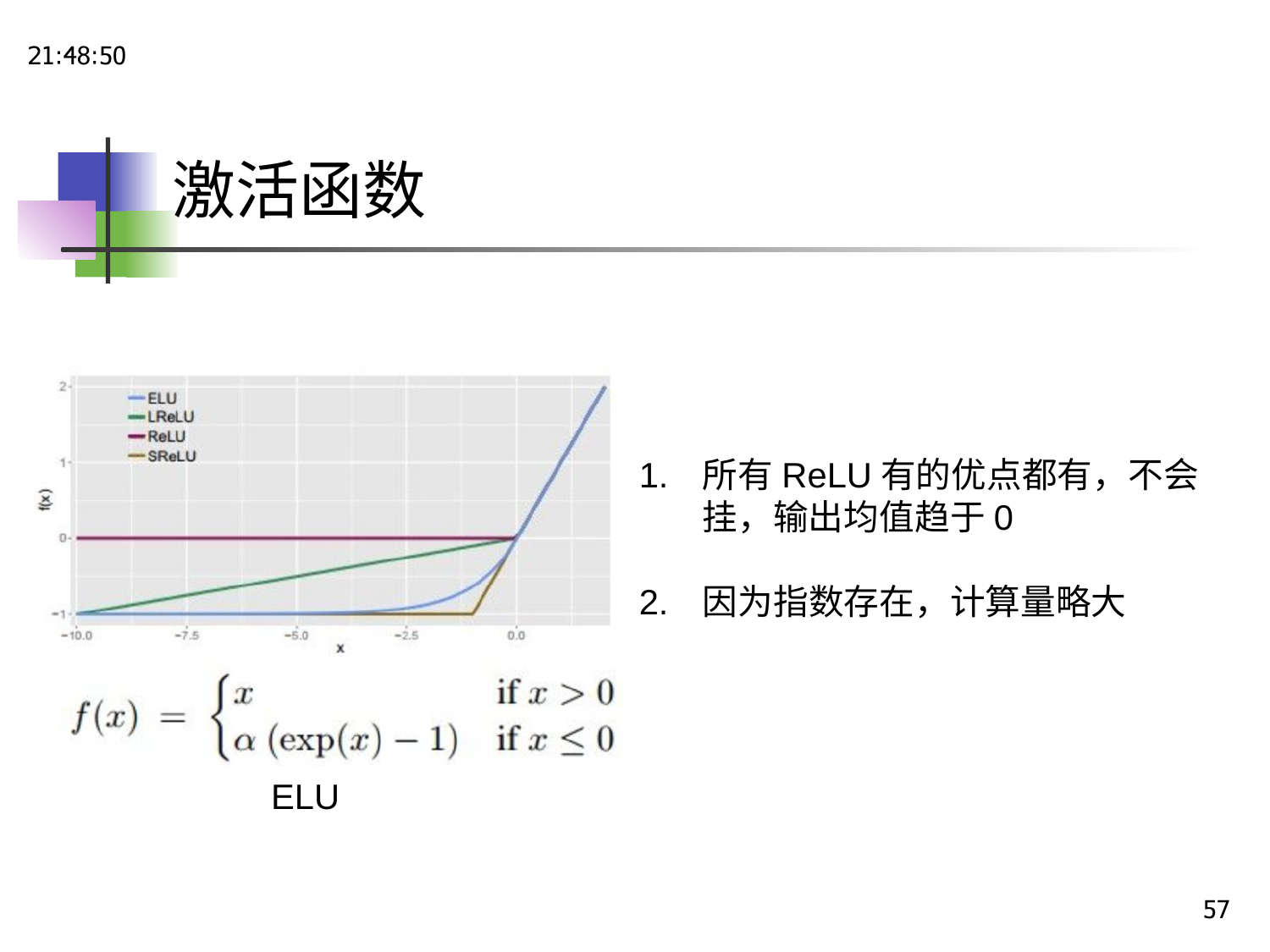

21:48:50
# 激活函数

所有ReLU有的优点都有，不会挂，输出均值趋于0

因为指数存在，计算量略大
ELU
57